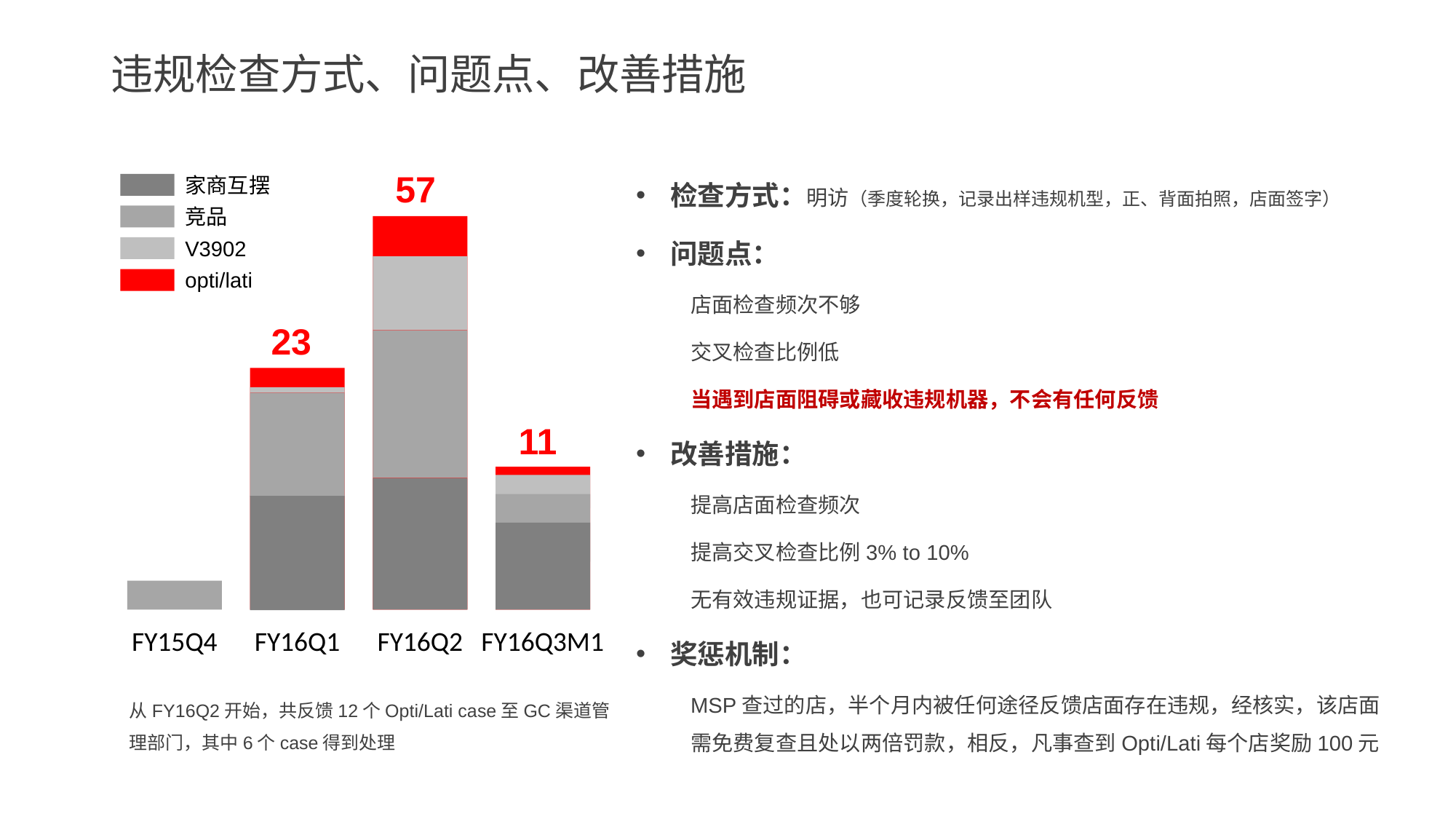

# 违规检查方式、问题点、改善措施
检查方式：明访（季度轮换，记录出样违规机型，正、背面拍照，店面签字）
问题点：
店面检查频次不够
交叉检查比例低
当遇到店面阻碍或藏收违规机器，不会有任何反馈
改善措施：
提高店面检查频次
提高交叉检查比例3% to 10%
无有效违规证据，也可记录反馈至团队
奖惩机制：
MSP查过的店，半个月内被任何途径反馈店面存在违规，经核实，该店面需免费复查且处以两倍罚款，相反，凡事查到Opti/Lati每个店奖励100元
57

23
11
家商互摆

竞品

V3902

opti/lati

FY15Q4
FY16Q1
FY16Q2
FY16Q3M1
从FY16Q2开始，共反馈12个Opti/Lati case至GC渠道管理部门，其中6个case得到处理